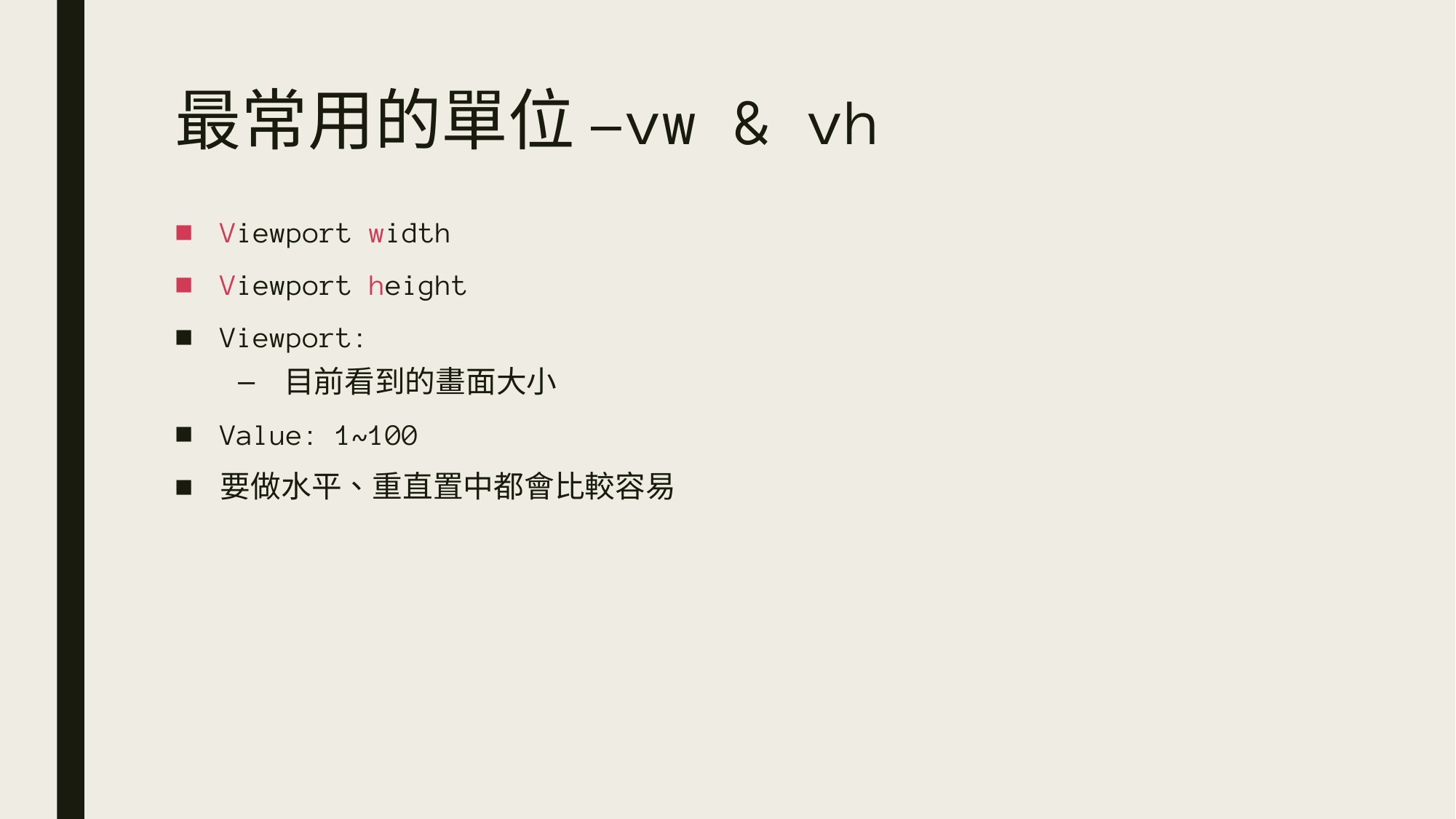

# 最常用的單位-vw & vh
Viewport width
Viewport height
Viewport:
目前看到的畫面大小
Value: 1~100
要做水平、重直置中都會比較容易